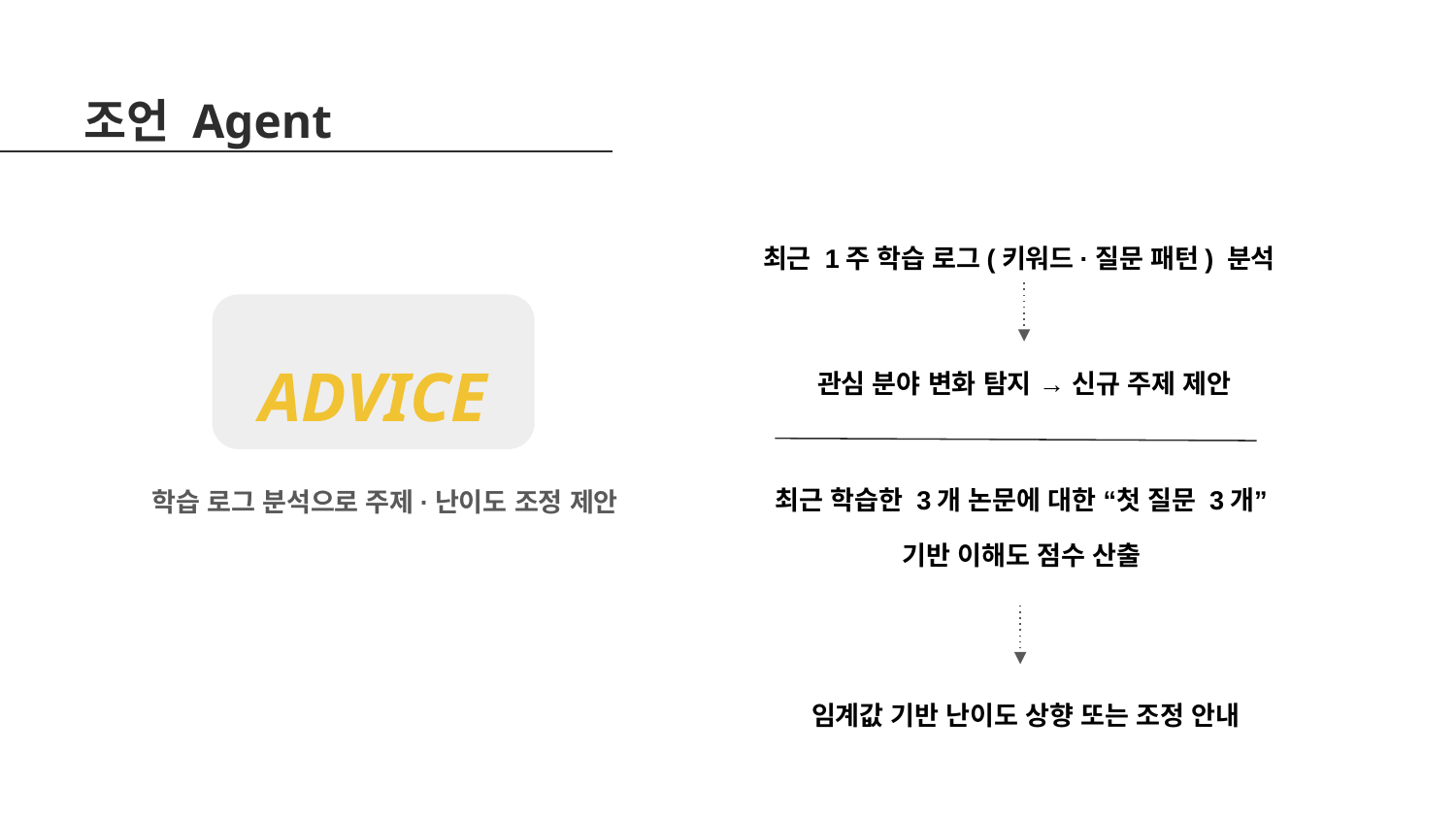

조언 Agent
최근 1주 학습 로그(키워드·질문 패턴) 분석

ADVICE
학습 로그 분석으로 주제·난이도 조정 제안
관심 분야 변화 탐지 → 신규 주제 제안
최근 학습한 3개 논문에 대한 “첫 질문 3개”
기반 이해도 점수 산출
임계값 기반 난이도 상향 또는 조정 안내